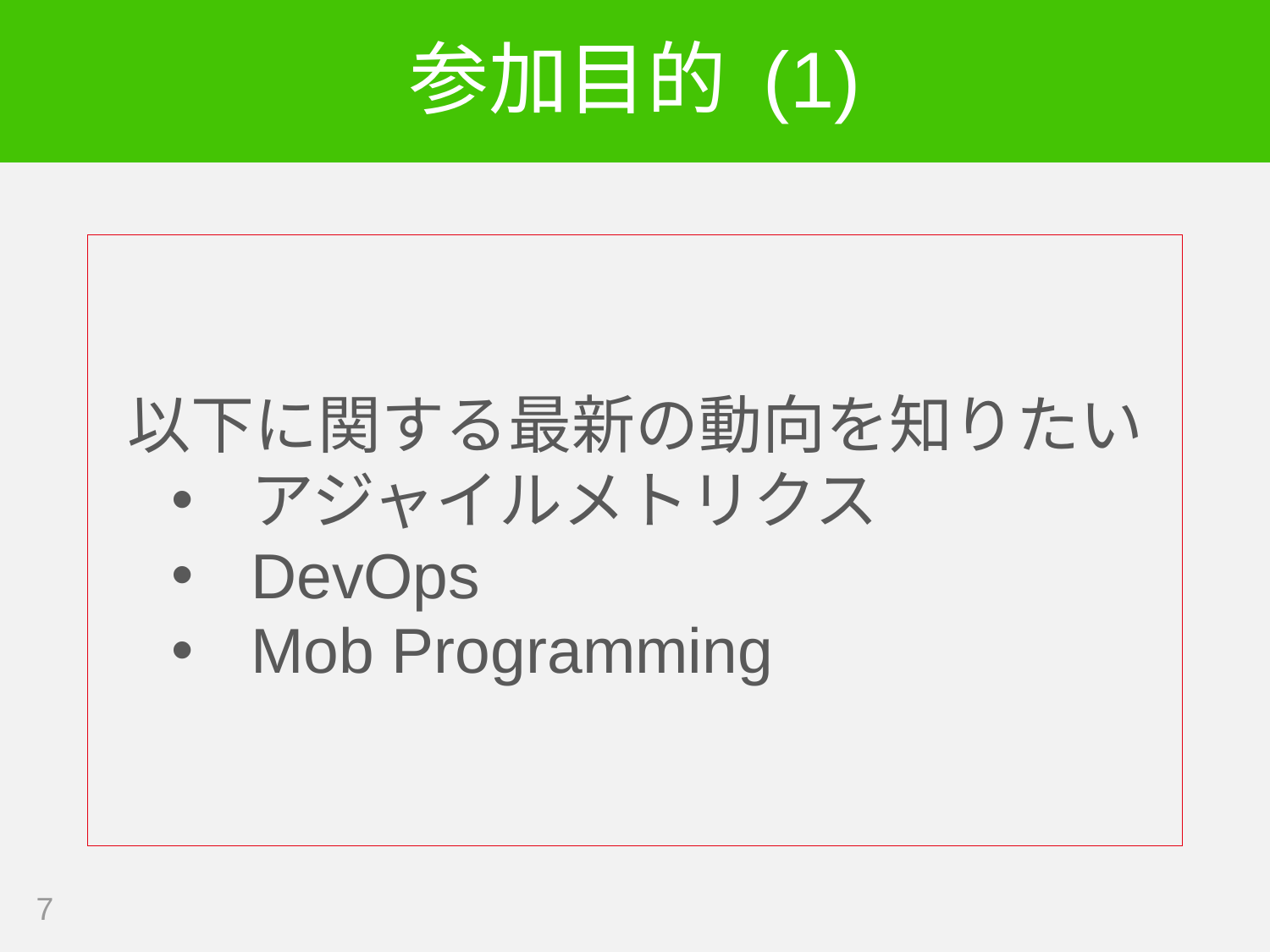

# 参加目的 (1)
以下に関する最新の動向を知りたい
アジャイルメトリクス
DevOps
Mob Programming
7